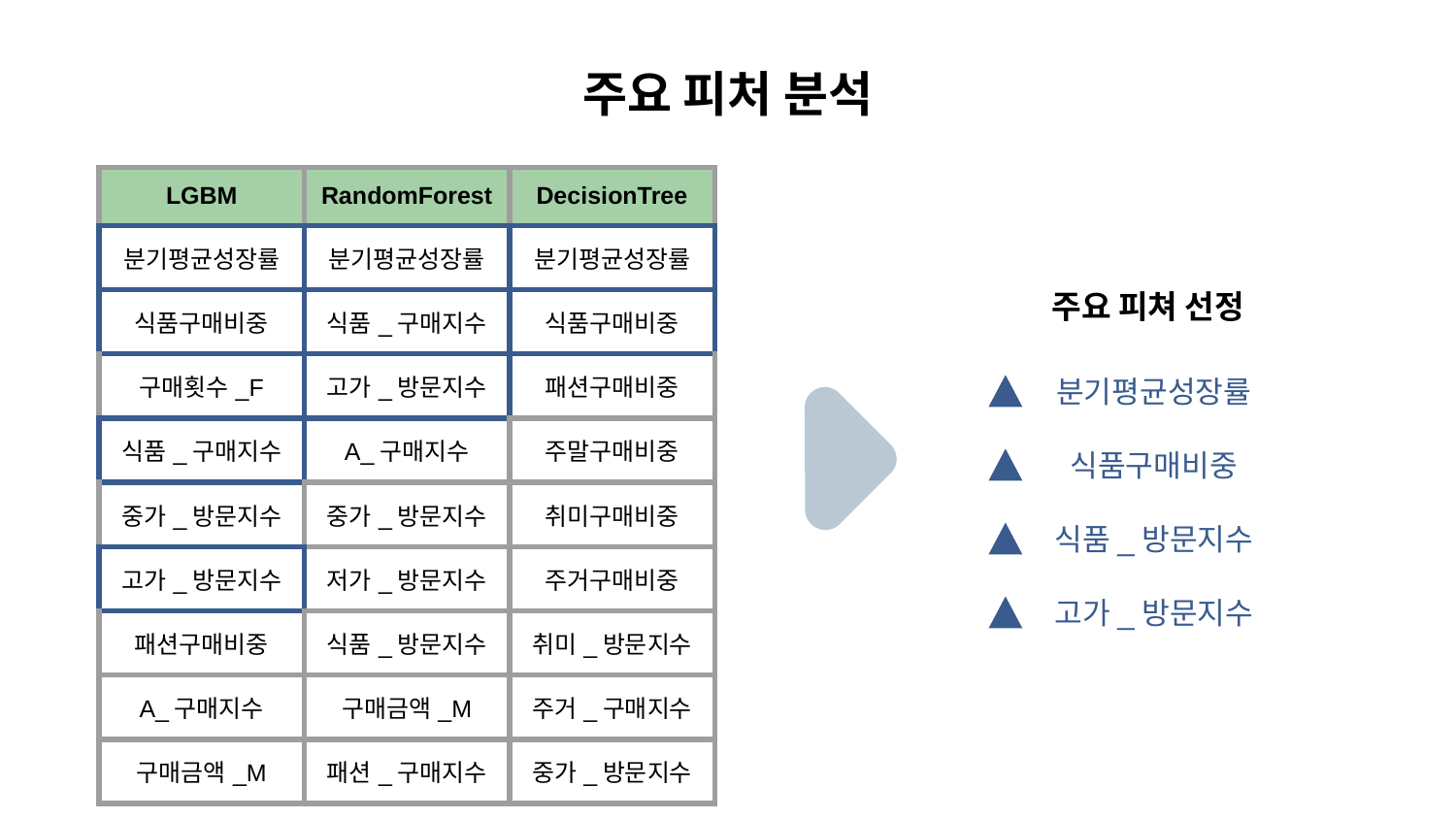

# 주요 피처 분석
| LGBM | RandomForest | DecisionTree |
| --- | --- | --- |
| 분기평균성장률 | 분기평균성장률 | 분기평균성장률 |
| 식품구매비중 | 식품\_구매지수 | 식품구매비중 |
| 구매횟수\_F | 고가\_방문지수 | 패션구매비중 |
| 식품\_구매지수 | A\_구매지수 | 주말구매비중 |
| 중가\_방문지수 | 중가\_방문지수 | 취미구매비중 |
| 고가\_방문지수 | 저가\_방문지수 | 주거구매비중 |
| 패션구매비중 | 식품\_방문지수 | 취미\_방문지수 |
| A\_구매지수 | 구매금액\_M | 주거\_구매지수 |
| 구매금액\_M | 패션\_구매지수 | 중가\_방문지수 |
주요 피쳐 선정
분기평균성장률

식품구매비중

식품_방문지수

고가_방문지수